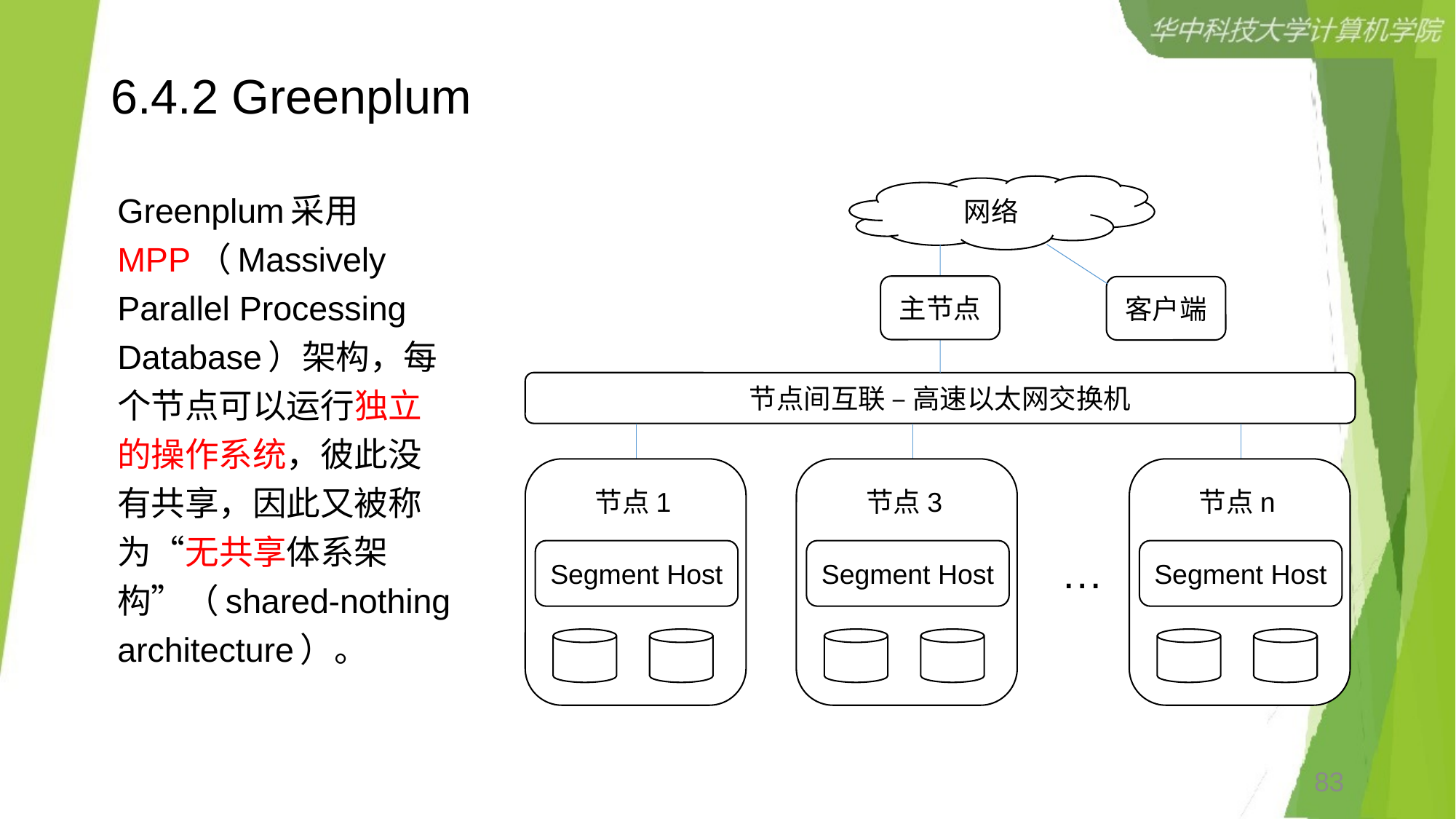

# 6.4.2 Greenplum
Greenplum采用MPP（Massively Parallel Processing Database）架构，每个节点可以运行独立的操作系统，彼此没有共享，因此又被称为“无共享体系架构”（shared-nothing architecture）。

网络
主节点
客户端
节点间互联 – 高速以太网交换机

节点1
Segment Host

节点3
Segment Host

节点n
Segment Host

…
83